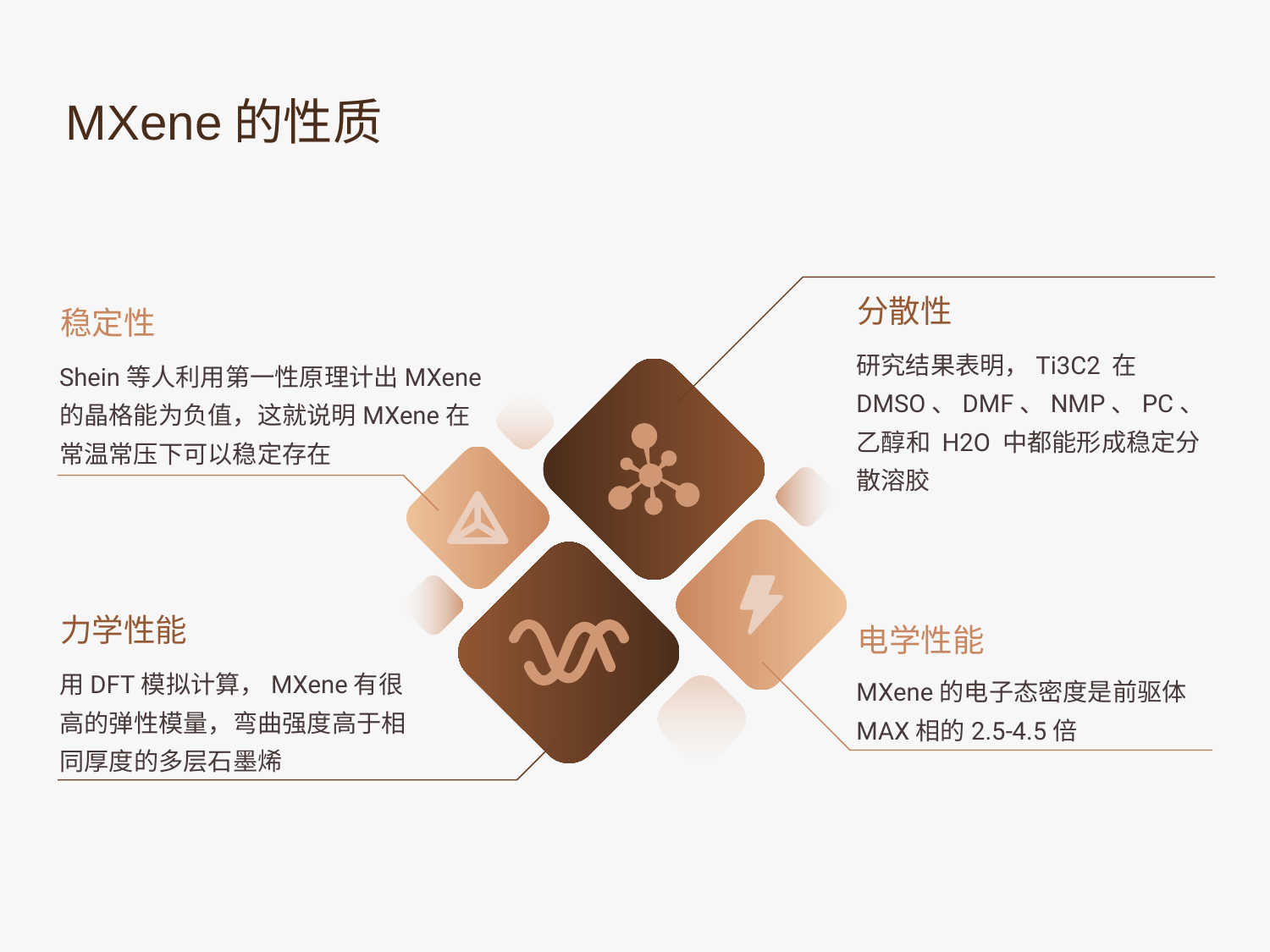

MXene的性质

分散性
稳定性
研究结果表明，Ti3C2 在 DMSO、DMF、NMP、PC、乙醇和 H2O 中都能形成稳定分散溶胶
Shein等人利用第一性原理计出MXene的晶格能为负值，这就说明MXene在常温常压下可以稳定存在

力学性能
电学性能

用DFT模拟计算，MXene有很高的弹性模量，弯曲强度高于相同厚度的多层石墨烯
MXene的电子态密度是前驱体MAX相的2.5-4.5倍